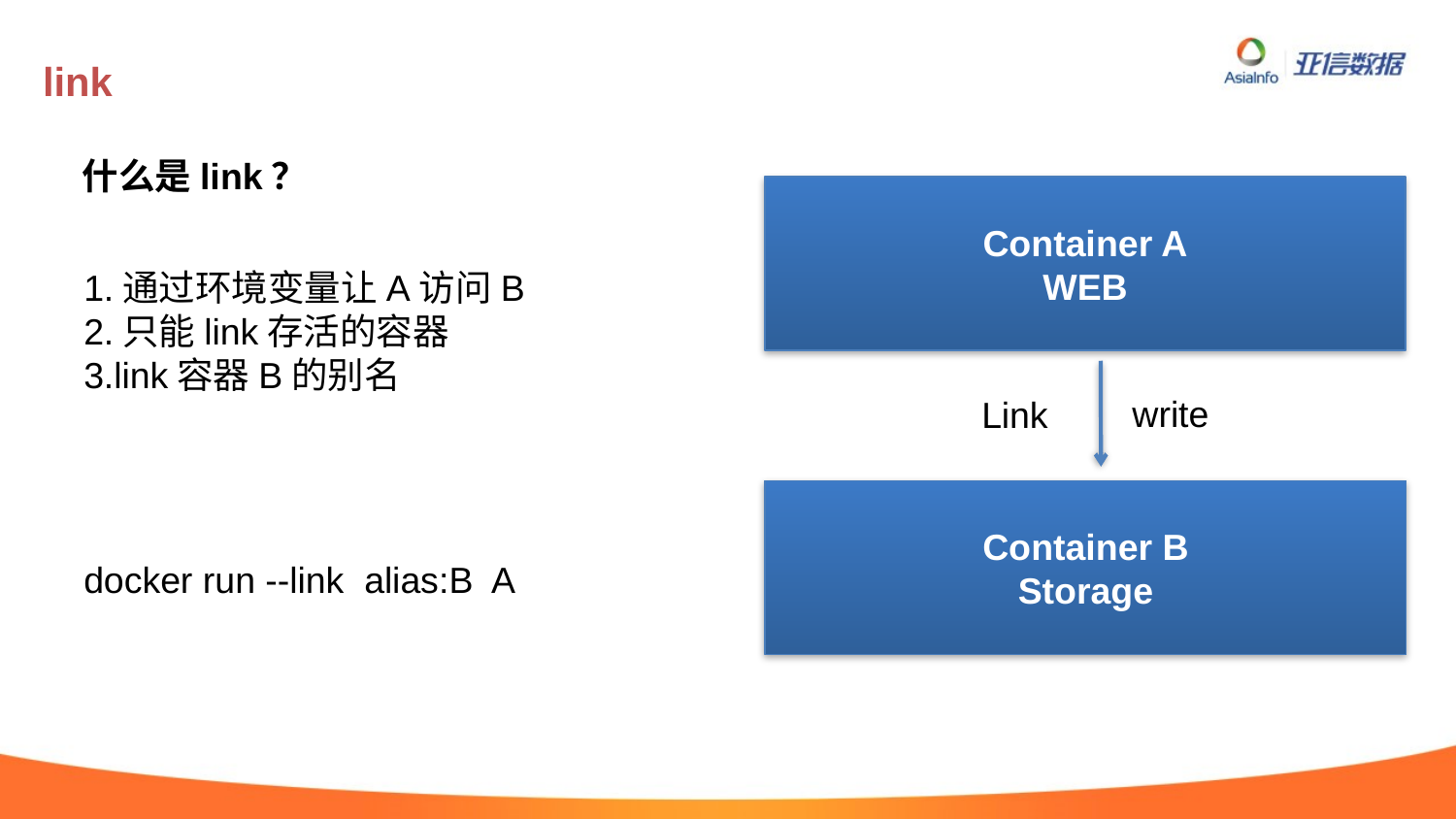

# link
什么是link？
Container A
WEB
1.通过环境变量让A访问B
2.只能link存活的容器
3.link容器B的别名

write
Link
Container B
Storage
docker run --link  alias:B  A